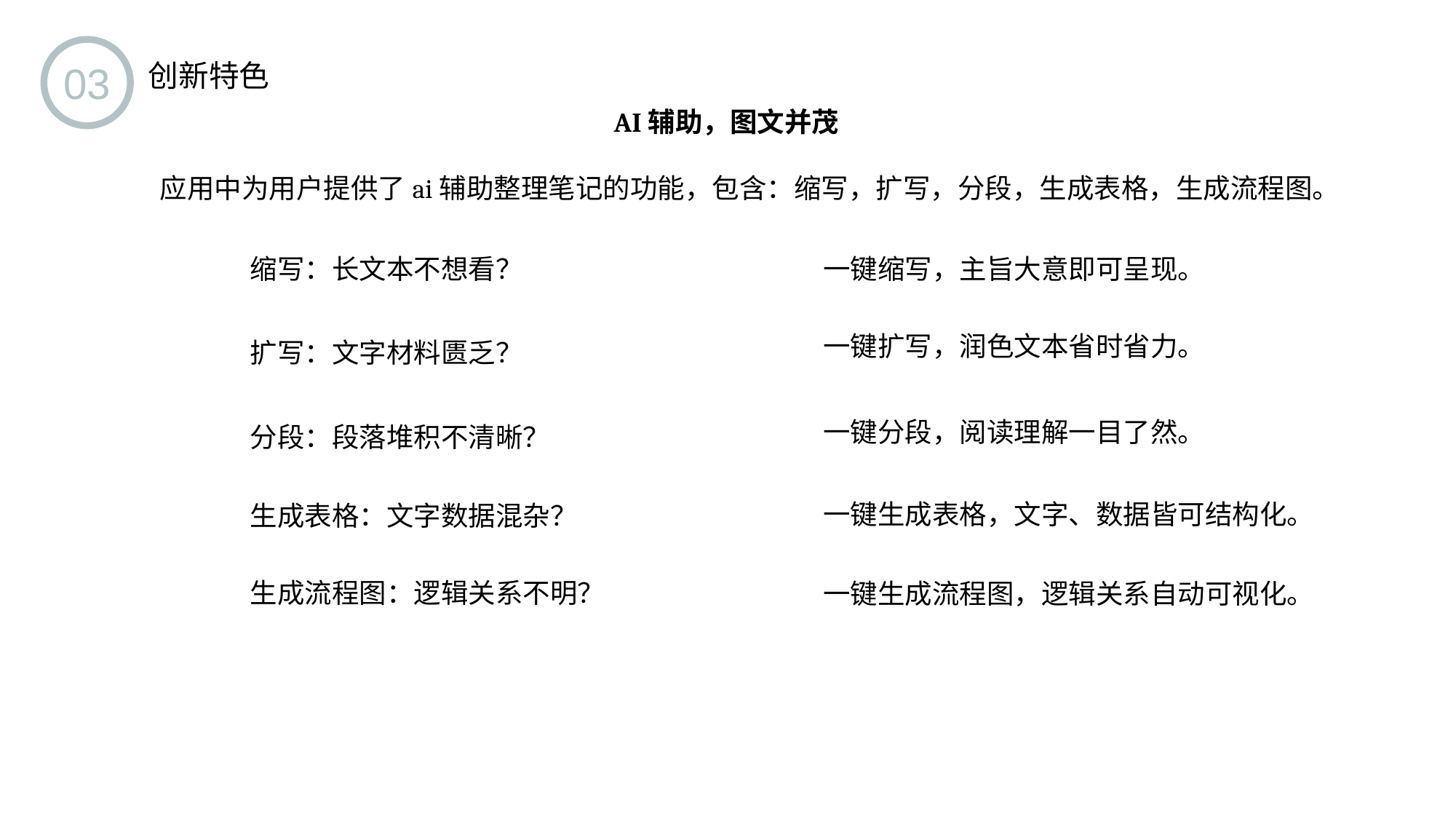

03
创新特色
AI辅助，图文并茂
应用中为用户提供了ai辅助整理笔记的功能，包含：缩写，扩写，分段，生成表格，生成流程图。
缩写：长文本不想看？
一键缩写，主旨大意即可呈现。
一键扩写，润色文本省时省力。
扩写：文字材料匮乏？
一键分段，阅读理解一目了然。
分段：段落堆积不清晰？
一键生成表格，文字、数据皆可结构化。
生成表格：文字数据混杂？
生成流程图：逻辑关系不明？
一键生成流程图，逻辑关系自动可视化。